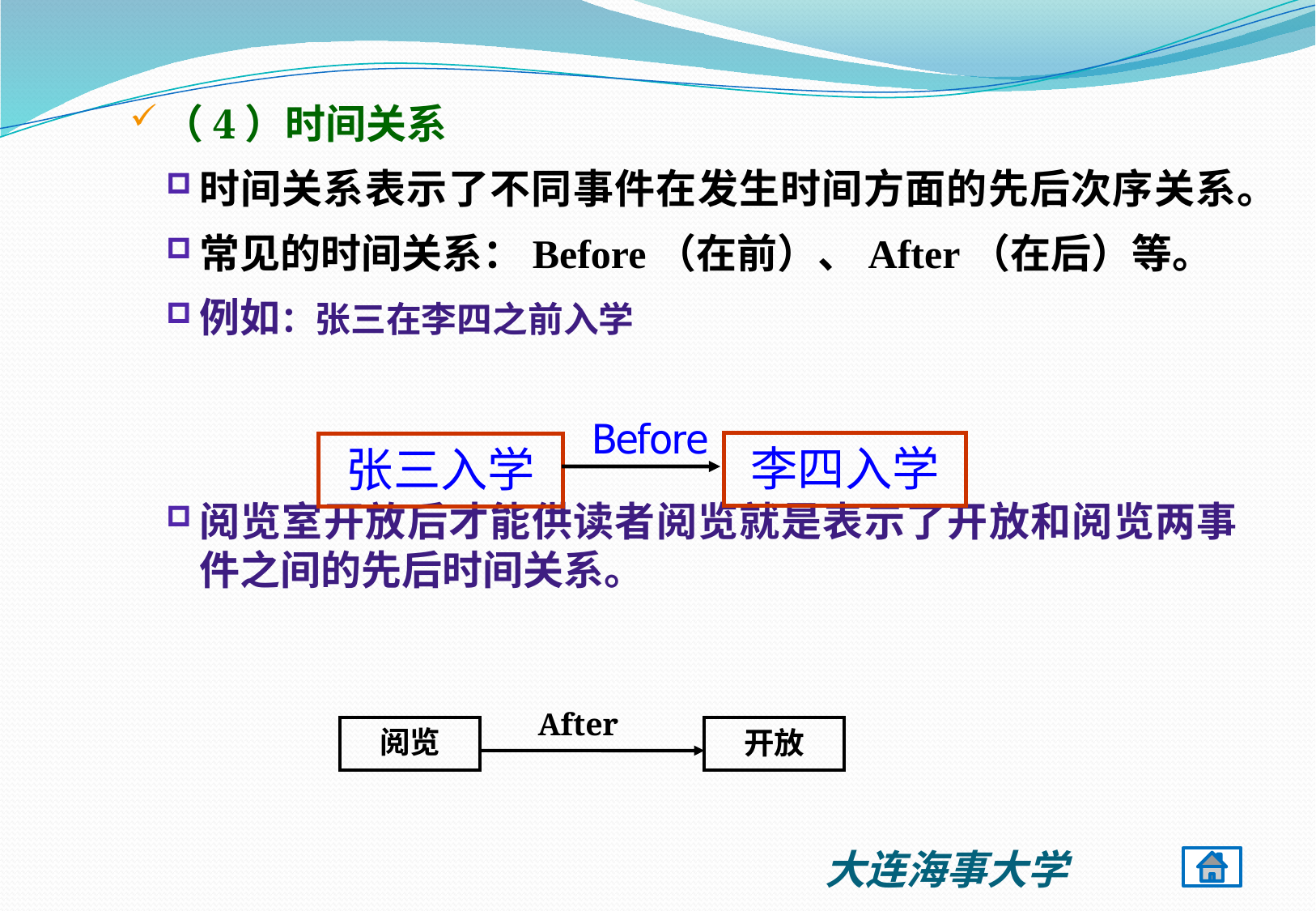

（4）时间关系
时间关系表示了不同事件在发生时间方面的先后次序关系。
常见的时间关系：Before（在前）、After（在后）等。
例如：张三在李四之前入学

阅览室开放后才能供读者阅览就是表示了开放和阅览两事件之间的先后时间关系。

Before
李四入学
张三入学

After
阅览
开放